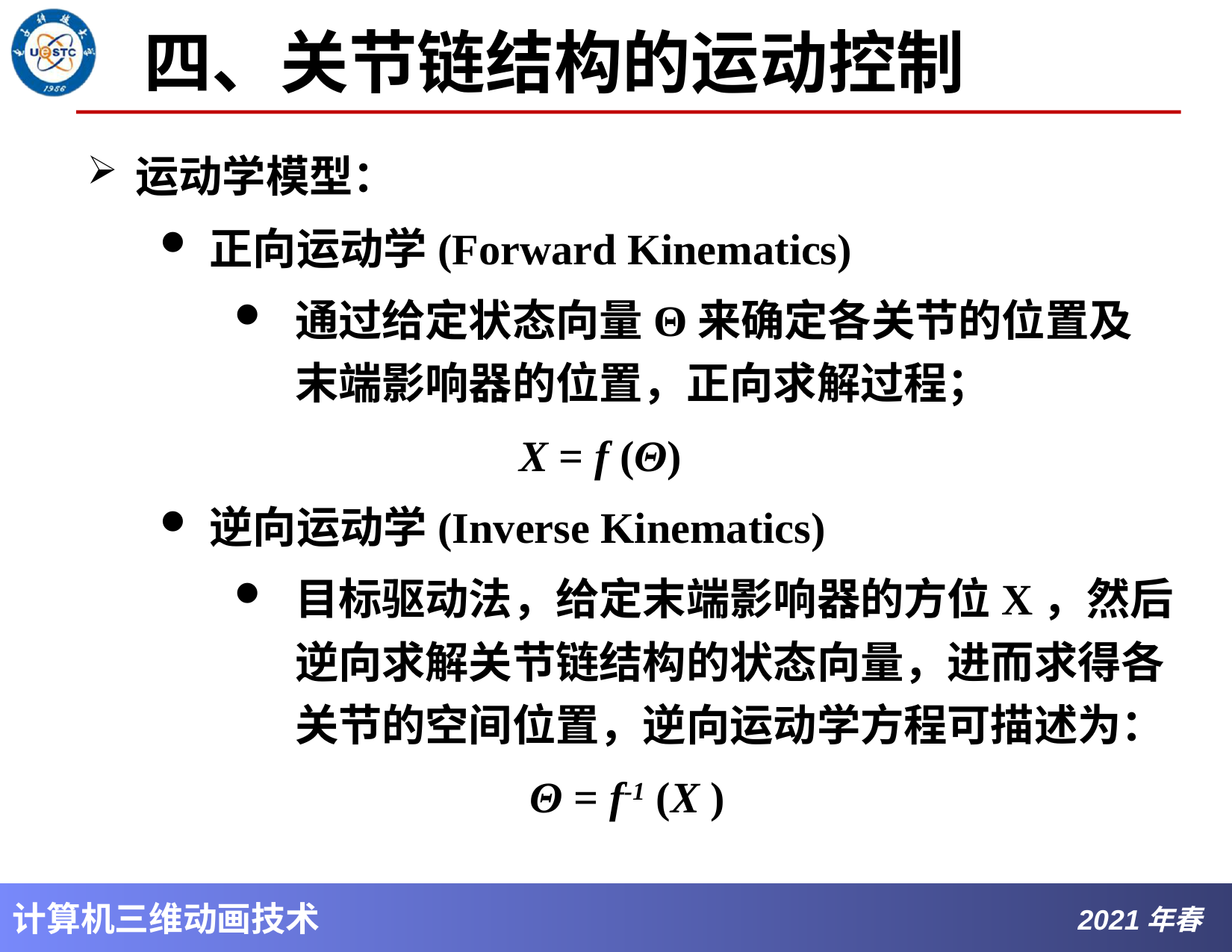

# 四、关节链结构的运动控制
运动学模型：
正向运动学(Forward Kinematics)
通过给定状态向量Θ来确定各关节的位置及末端影响器的位置，正向求解过程；
			X = f (Θ)
逆向运动学(Inverse Kinematics)
目标驱动法，给定末端影响器的方位X，然后逆向求解关节链结构的状态向量，进而求得各关节的空间位置，逆向运动学方程可描述为：
			 Θ = f-1 (X )